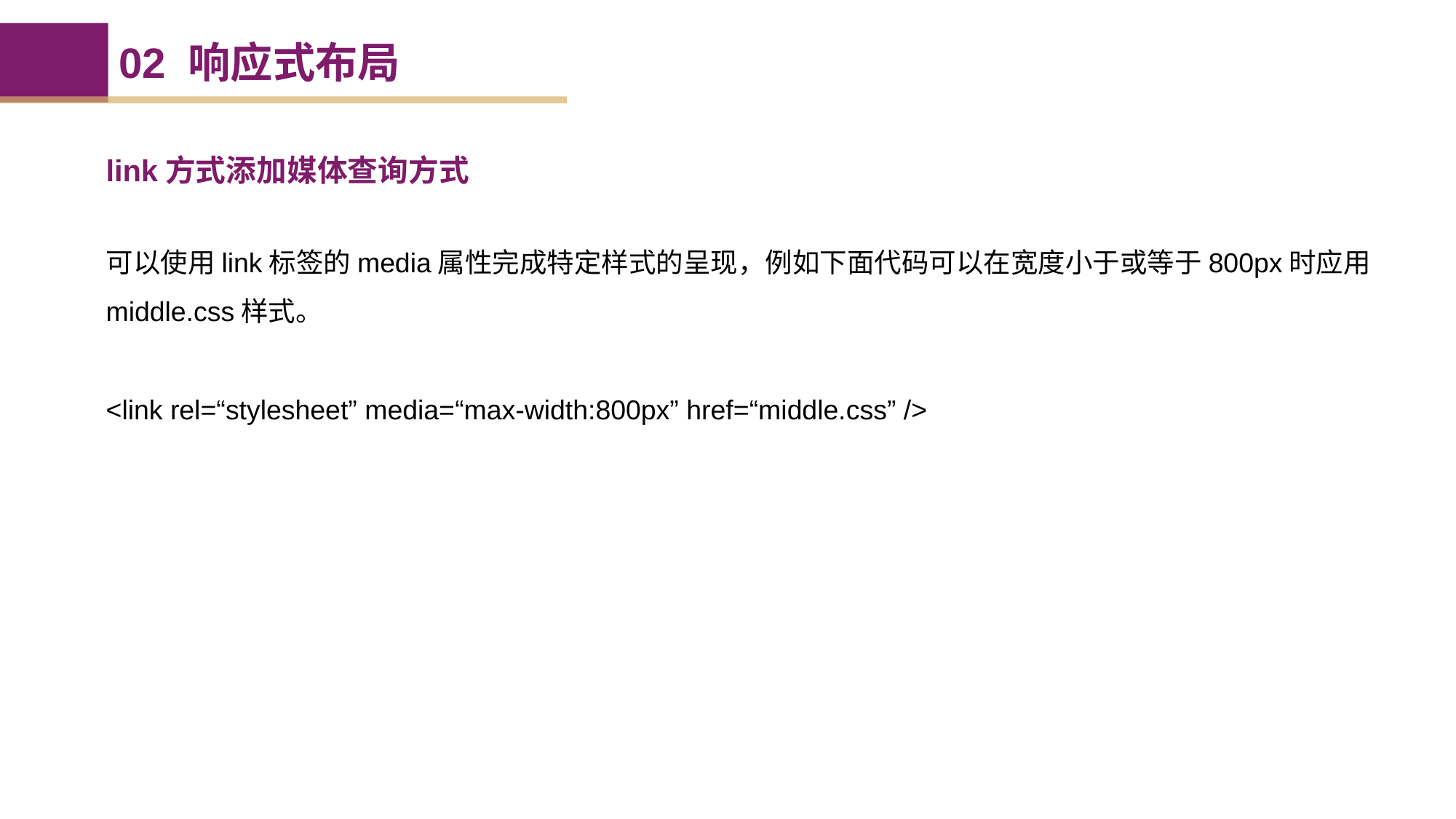

02 响应式布局
link方式添加媒体查询方式
可以使用link标签的media属性完成特定样式的呈现，例如下面代码可以在宽度小于或等于800px时应用middle.css样式。

<link rel=“stylesheet” media=“max-width:800px” href=“middle.css” />

11